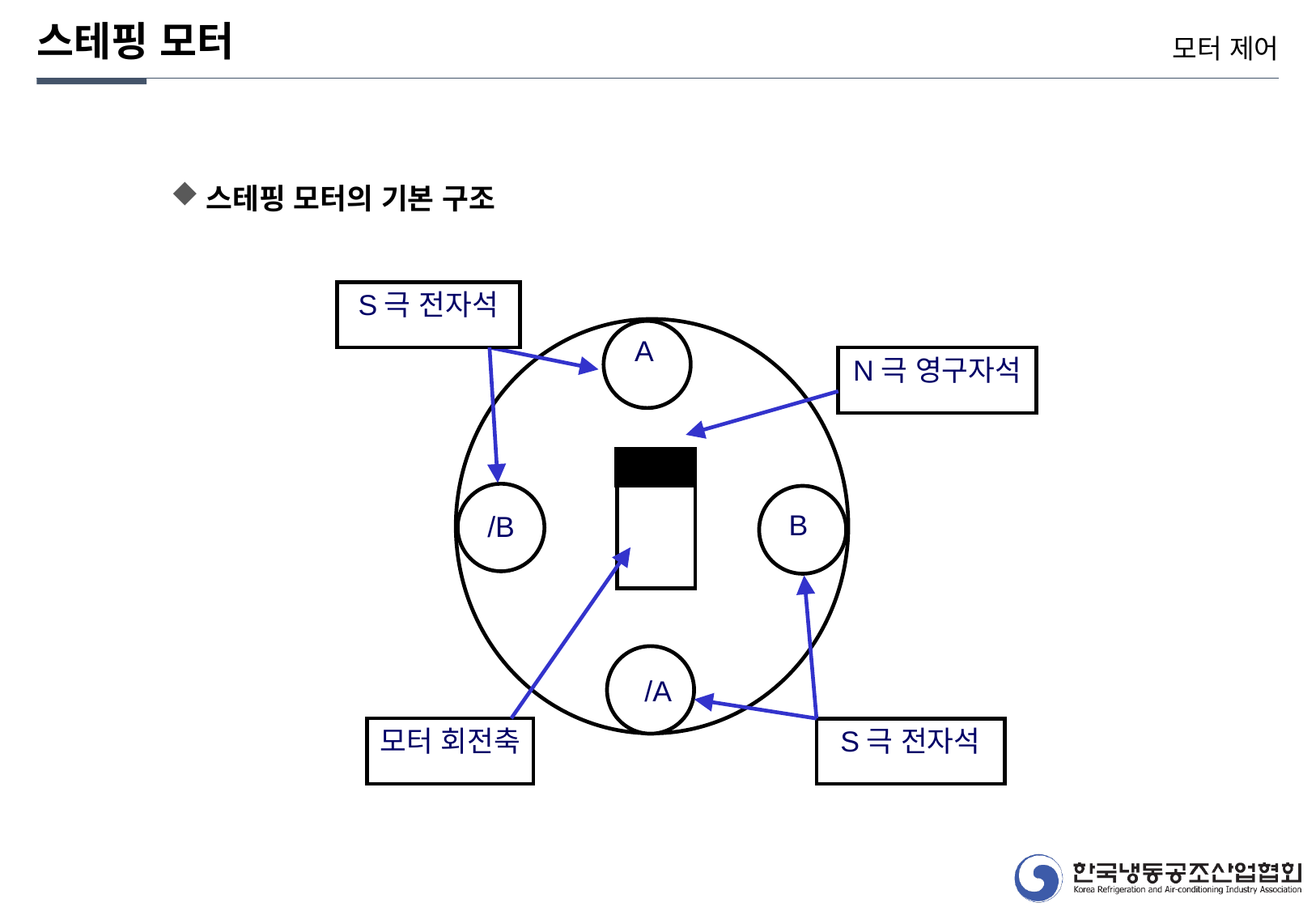

스테핑 모터
모터 제어
스테핑 모터의 기본 구조

S극 전자석

A

N극 영구자석

B
/B

/A

모터 회전축
S극 전자석